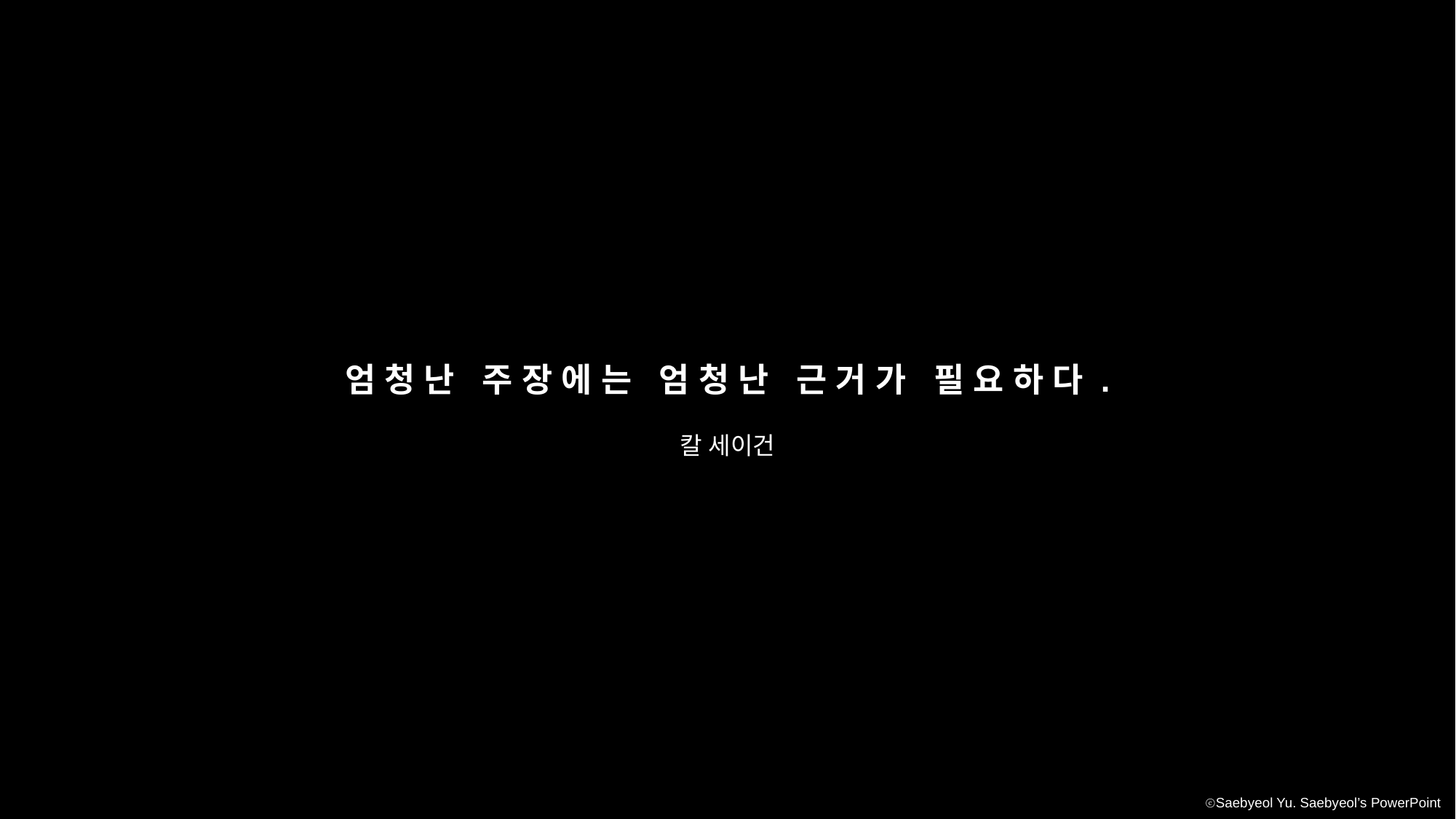

엄청난 주장에는 엄청난 근거가 필요하다.
칼 세이건